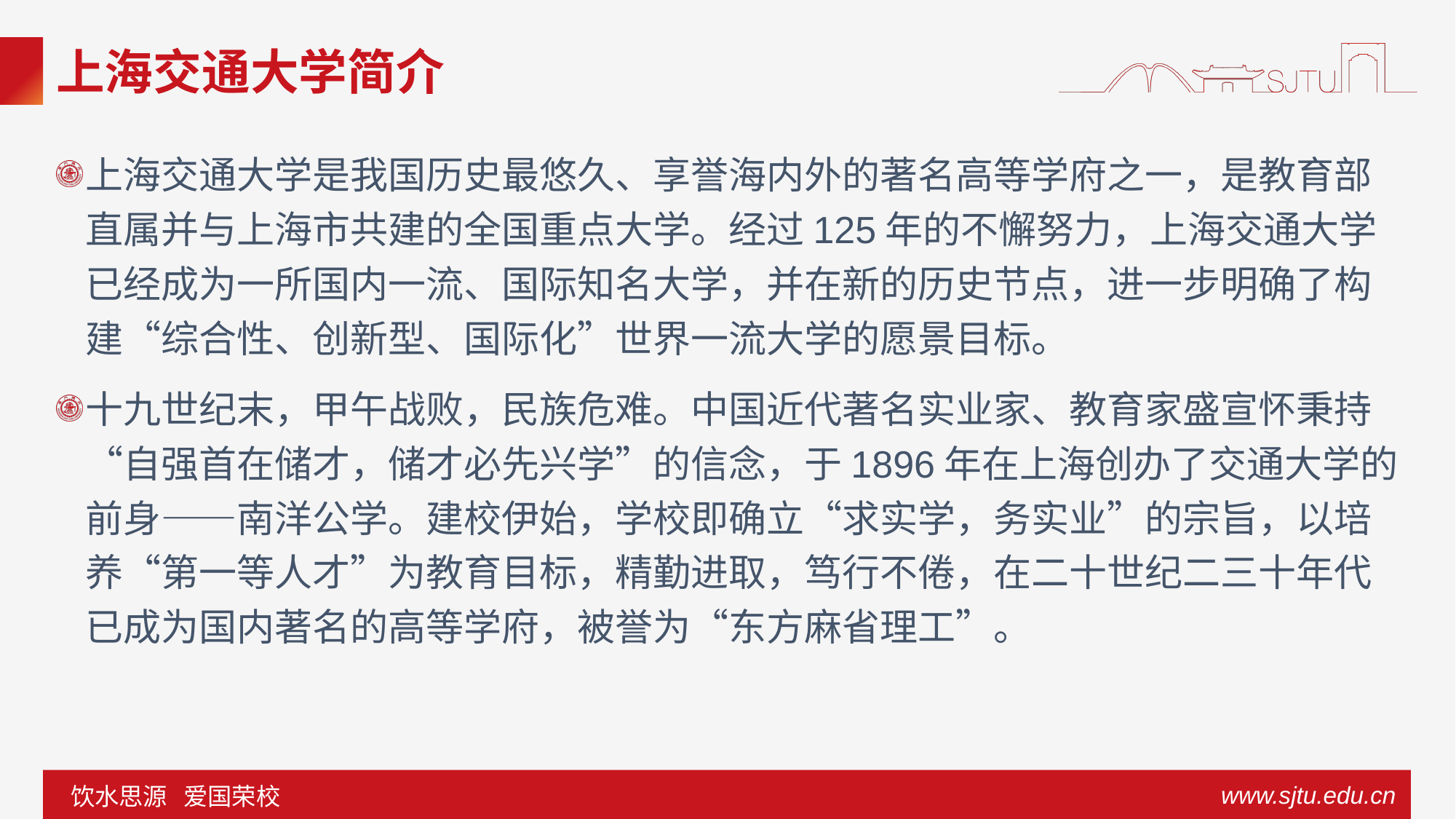

# 上海交通大学简介
上海交通大学是我国历史最悠久、享誉海内外的著名高等学府之一，是教育部直属并与上海市共建的全国重点大学。经过125年的不懈努力，上海交通大学已经成为一所国内一流、国际知名大学，并在新的历史节点，进一步明确了构建“综合性、创新型、国际化”世界一流大学的愿景目标。
十九世纪末，甲午战败，民族危难。中国近代著名实业家、教育家盛宣怀秉持“自强首在储才，储才必先兴学”的信念，于1896年在上海创办了交通大学的前身——南洋公学。建校伊始，学校即确立“求实学，务实业”的宗旨，以培养“第一等人才”为教育目标，精勤进取，笃行不倦，在二十世纪二三十年代已成为国内著名的高等学府，被誉为“东方麻省理工”。